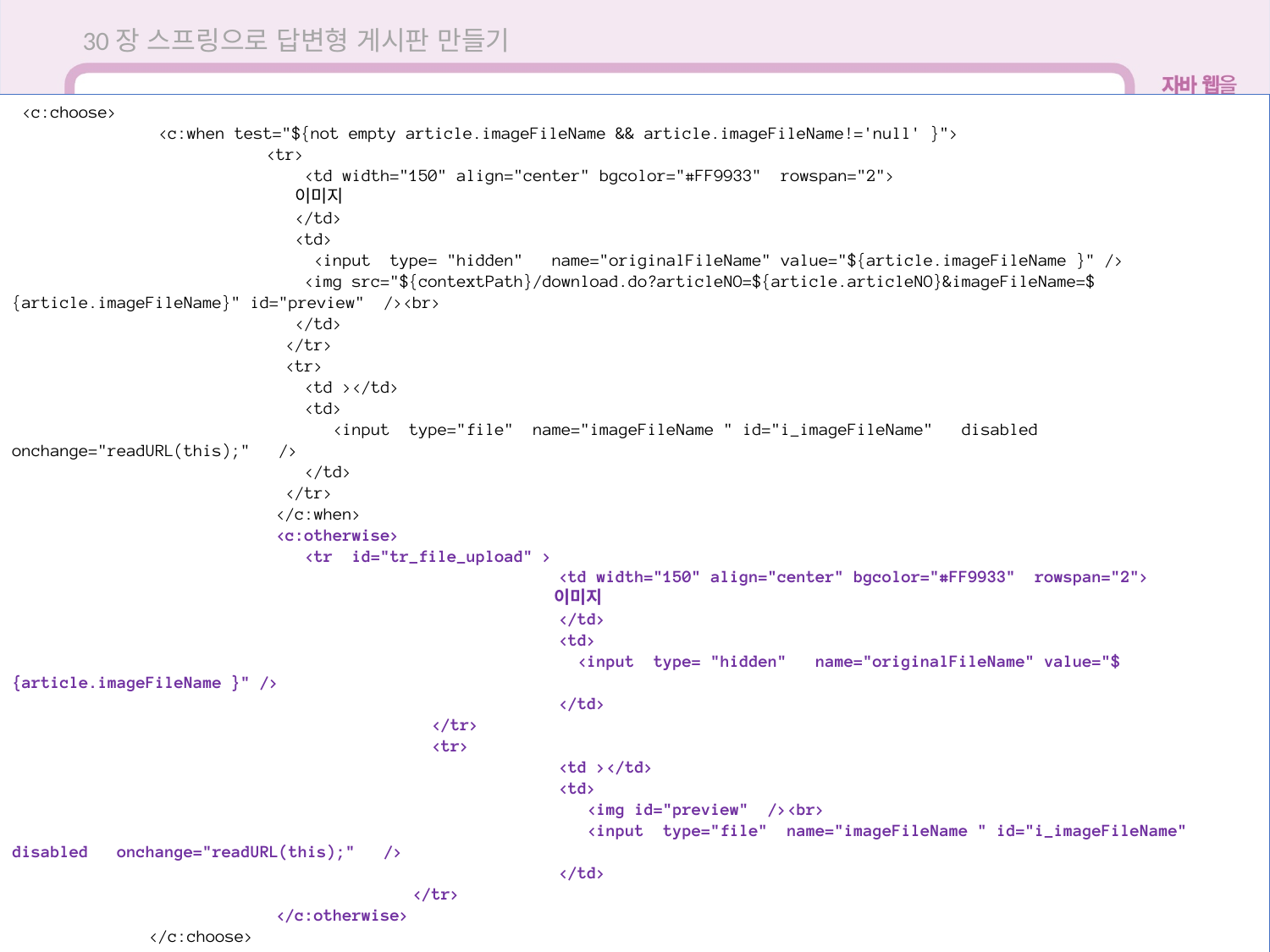

30장 스프링으로 답변형 게시판 만들기
 <c:choose>
	  <c:when test="${not empty article.imageFileName && article.imageFileName!='null' }">
	   	<tr>
		    <td width="150" align="center" bgcolor="#FF9933"  rowspan="2">
		      이미지
		   </td>
		   <td>
		     <input  type= "hidden"   name="originalFileName" value="${article.imageFileName }" />
		    <img src="${contextPath}/download.do?articleNO=${article.articleNO}&imageFileName=${article.imageFileName}" id="preview"  /><br>
		   </td>
		  </tr>
		  <tr>
		    <td ></td>
		    <td>
		       <input  type="file"  name="imageFileName " id="i_imageFileName"   disabled   onchange="readURL(this);"   />
		    </td>
		  </tr>
		 </c:when>
		 <c:otherwise>
		    <tr  id="tr_file_upload" >
				    <td width="150" align="center" bgcolor="#FF9933"  rowspan="2">
				      이미지
				    </td>
				    <td>
				      <input  type= "hidden"   name="originalFileName" value="${article.imageFileName }" />
				    </td>
			    </tr>
			    <tr>
				    <td ></td>
				    <td>
				       <img id="preview"  /><br>
				       <input  type="file"  name="imageFileName " id="i_imageFileName"   disabled   onchange="readURL(this);"   />
				    </td>
			  </tr>
		 </c:otherwise>
	 </c:choose>
30.7 글 수정하기